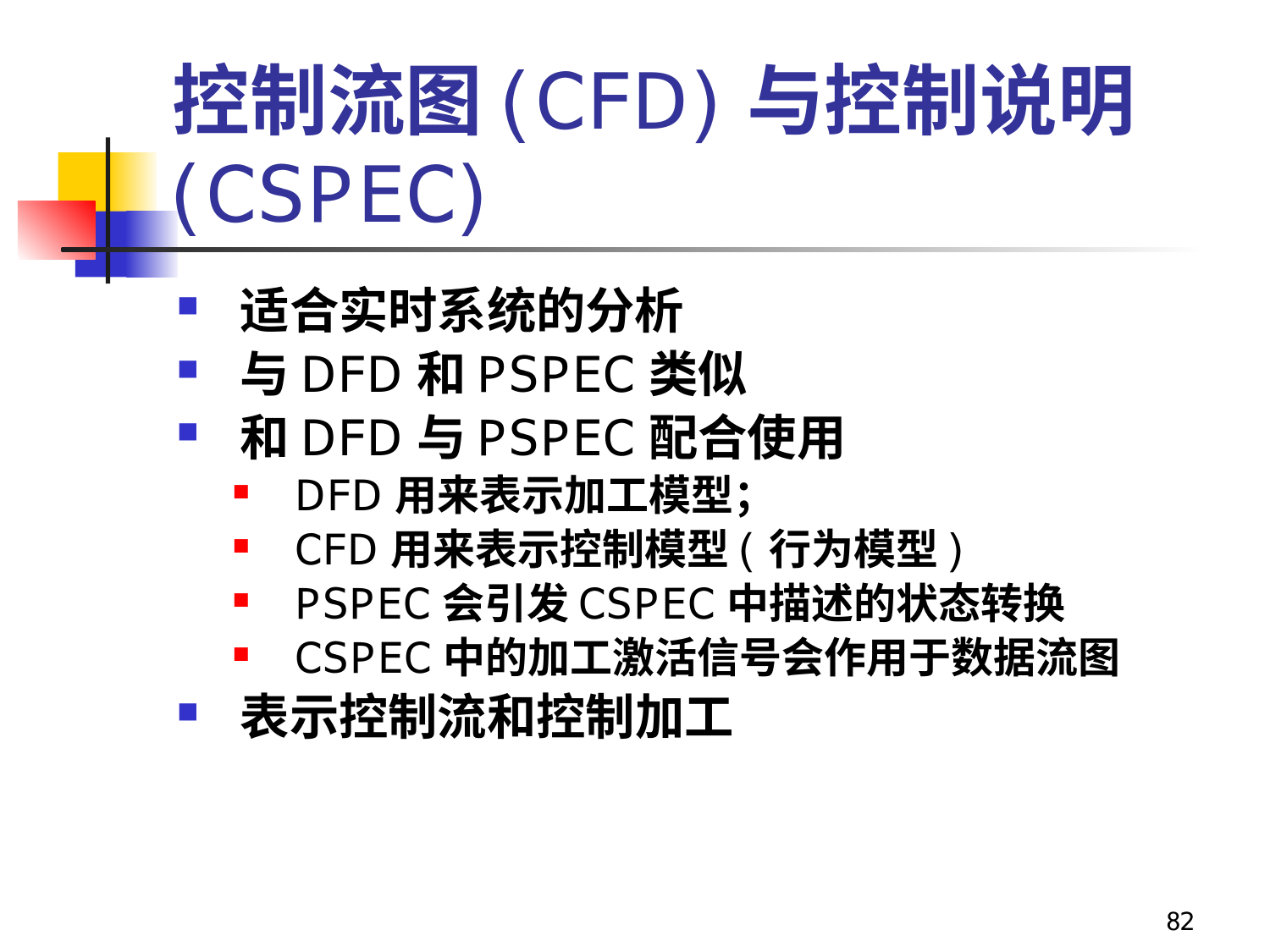

# 控制流图(CFD)与控制说明(CSPEC)
适合实时系统的分析
与DFD和PSPEC类似
和DFD与PSPEC配合使用
DFD用来表示加工模型；
CFD用来表示控制模型(行为模型)
PSPEC会引发CSPEC中描述的状态转换
CSPEC中的加工激活信号会作用于数据流图
表示控制流和控制加工

82